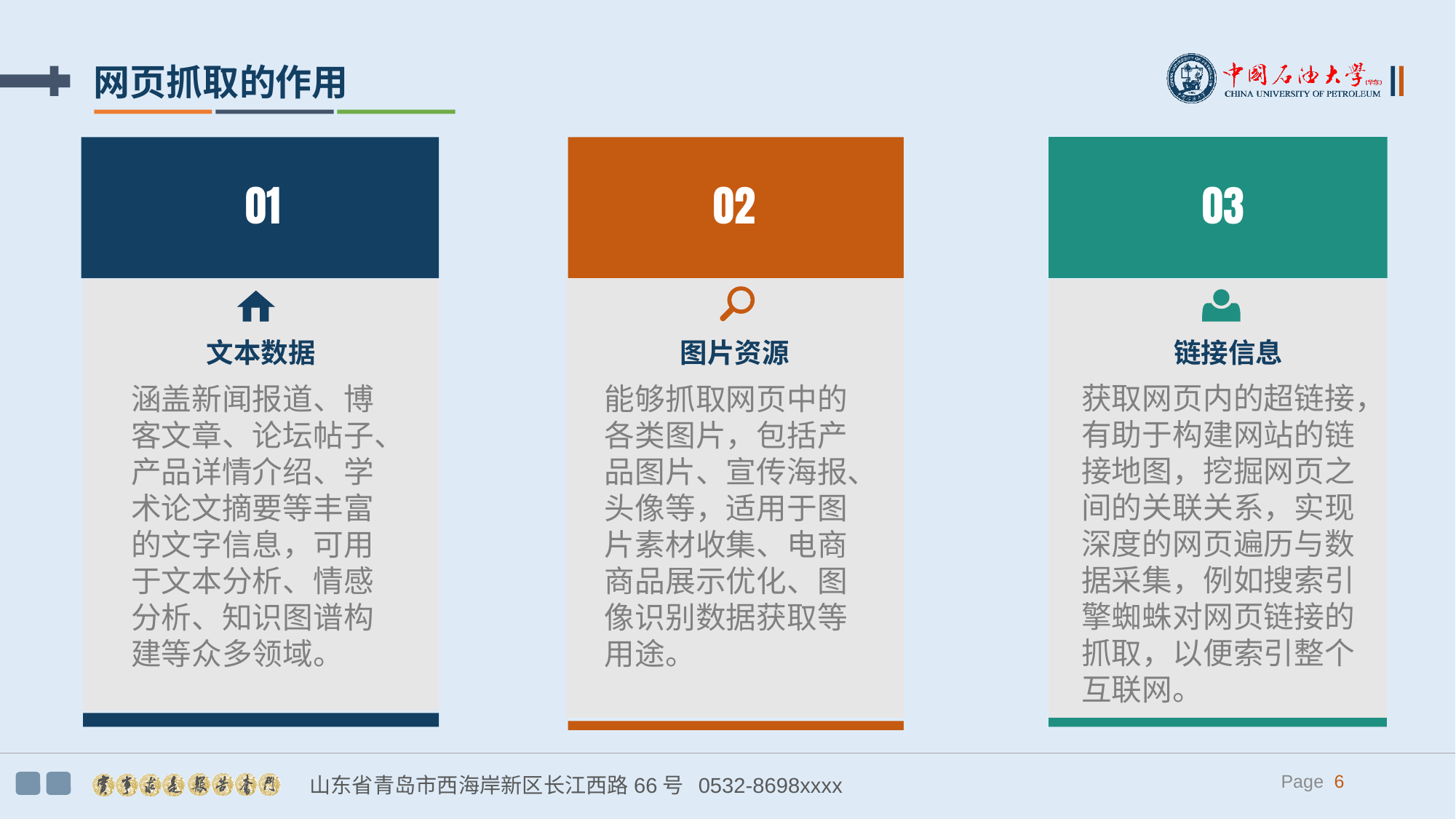

网页抓取的作用

01
02
03

文本数据
图片资源
链接信息
获取网页内的超链接，有助于构建网站的链接地图，挖掘网页之间的关联关系，实现深度的网页遍历与数据采集，例如搜索引擎蜘蛛对网页链接的抓取，以便索引整个互联网。
涵盖新闻报道、博客文章、论坛帖子、产品详情介绍、学术论文摘要等丰富的文字信息，可用于文本分析、情感分析、知识图谱构建等众多领域。
能够抓取网页中的各类图片，包括产品图片、宣传海报、头像等，适用于图片素材收集、电商商品展示优化、图像识别数据获取等用途。

Page  6